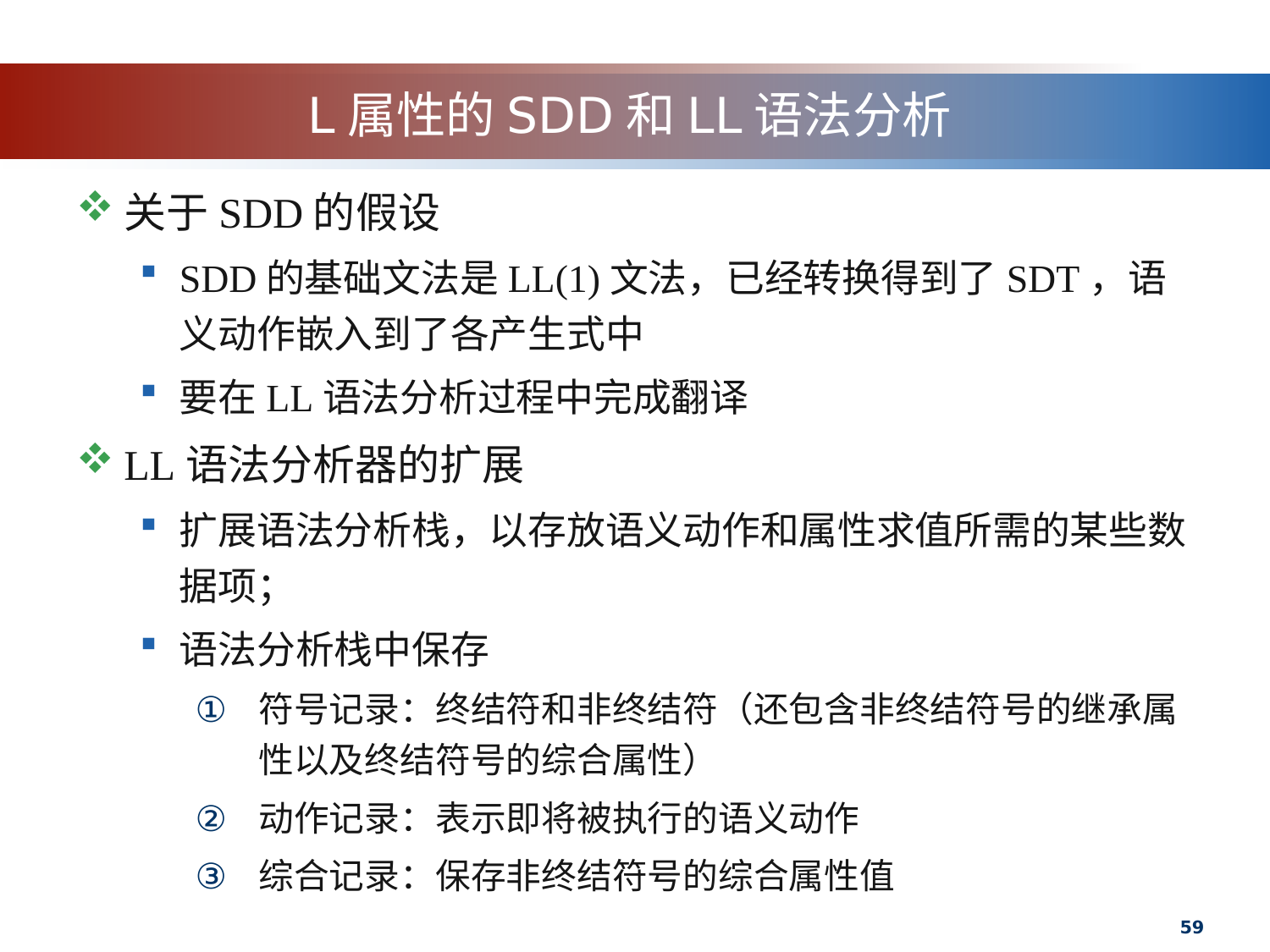

# L属性的SDD和LL语法分析
关于SDD的假设
SDD的基础文法是LL(1)文法，已经转换得到了SDT，语义动作嵌入到了各产生式中
要在LL语法分析过程中完成翻译
LL语法分析器的扩展
扩展语法分析栈，以存放语义动作和属性求值所需的某些数据项；
语法分析栈中保存
符号记录：终结符和非终结符（还包含非终结符号的继承属性以及终结符号的综合属性）
动作记录：表示即将被执行的语义动作
综合记录：保存非终结符号的综合属性值
59